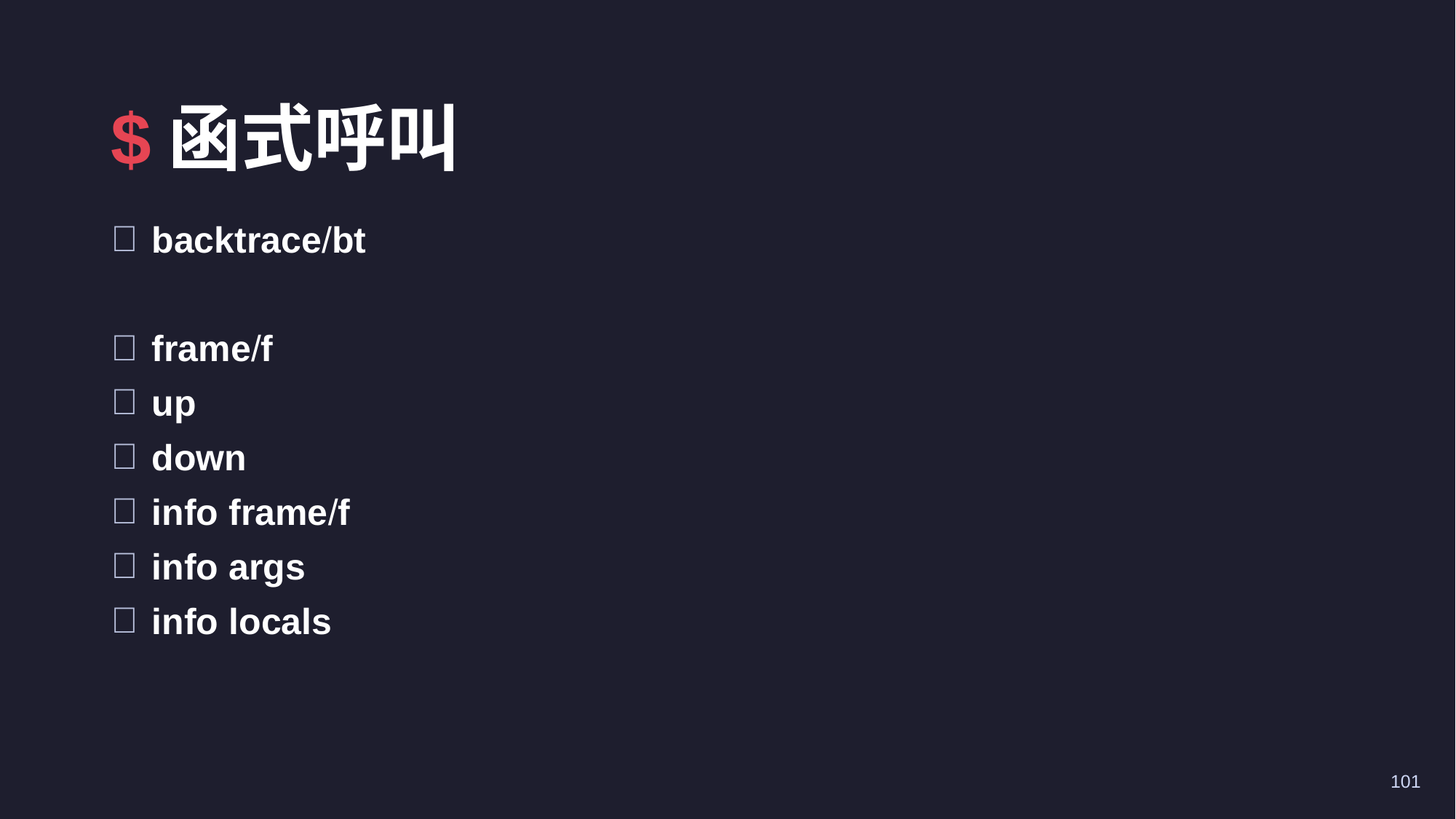

# $函式呼叫
backtrace/bt

frame/f
up
down
info frame/f
info args
info locals
101